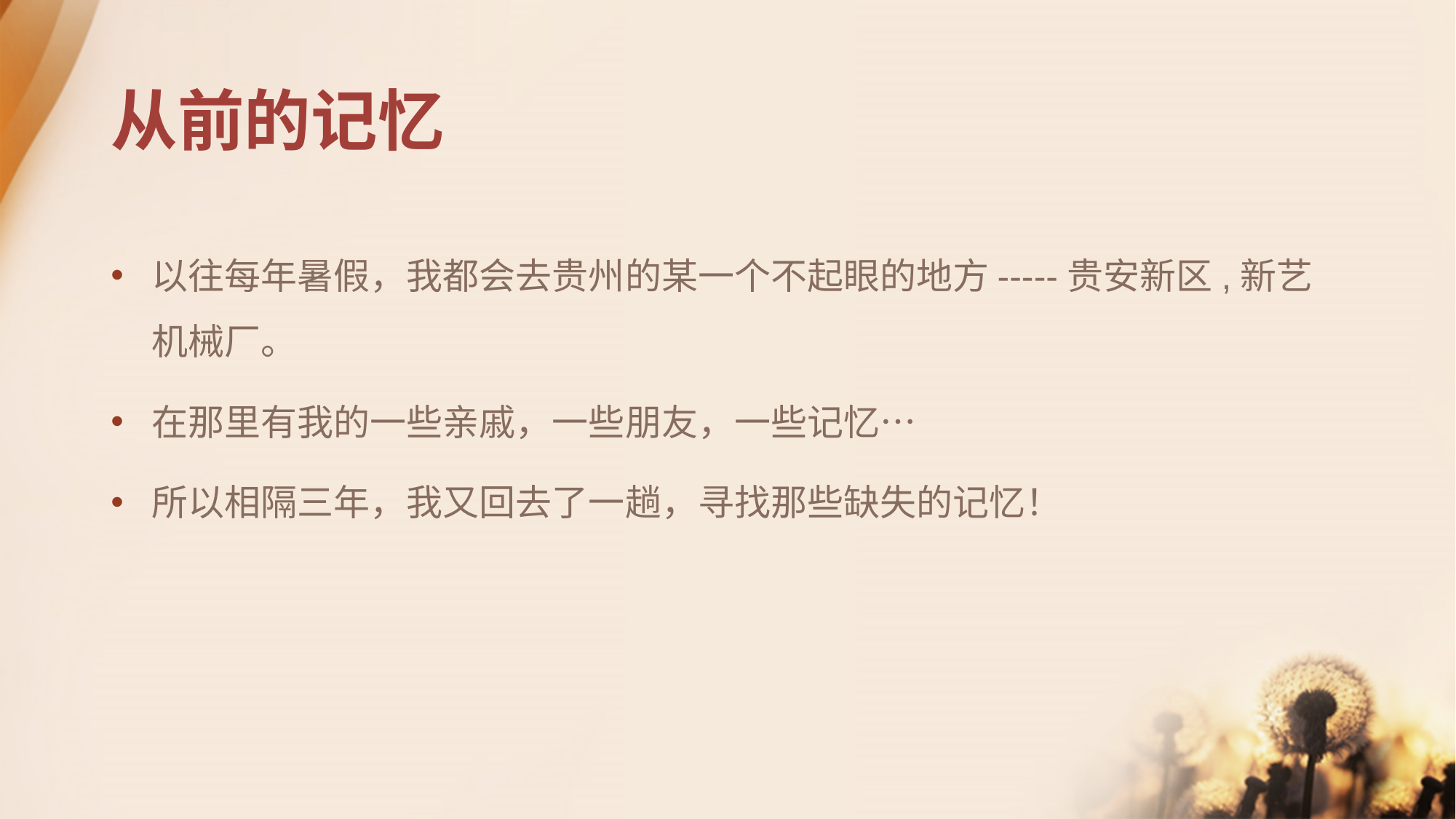

# 从前的记忆
以往每年暑假，我都会去贵州的某一个不起眼的地方-----贵安新区,新艺机械厂。
在那里有我的一些亲戚，一些朋友，一些记忆…
所以相隔三年，我又回去了一趟，寻找那些缺失的记忆！